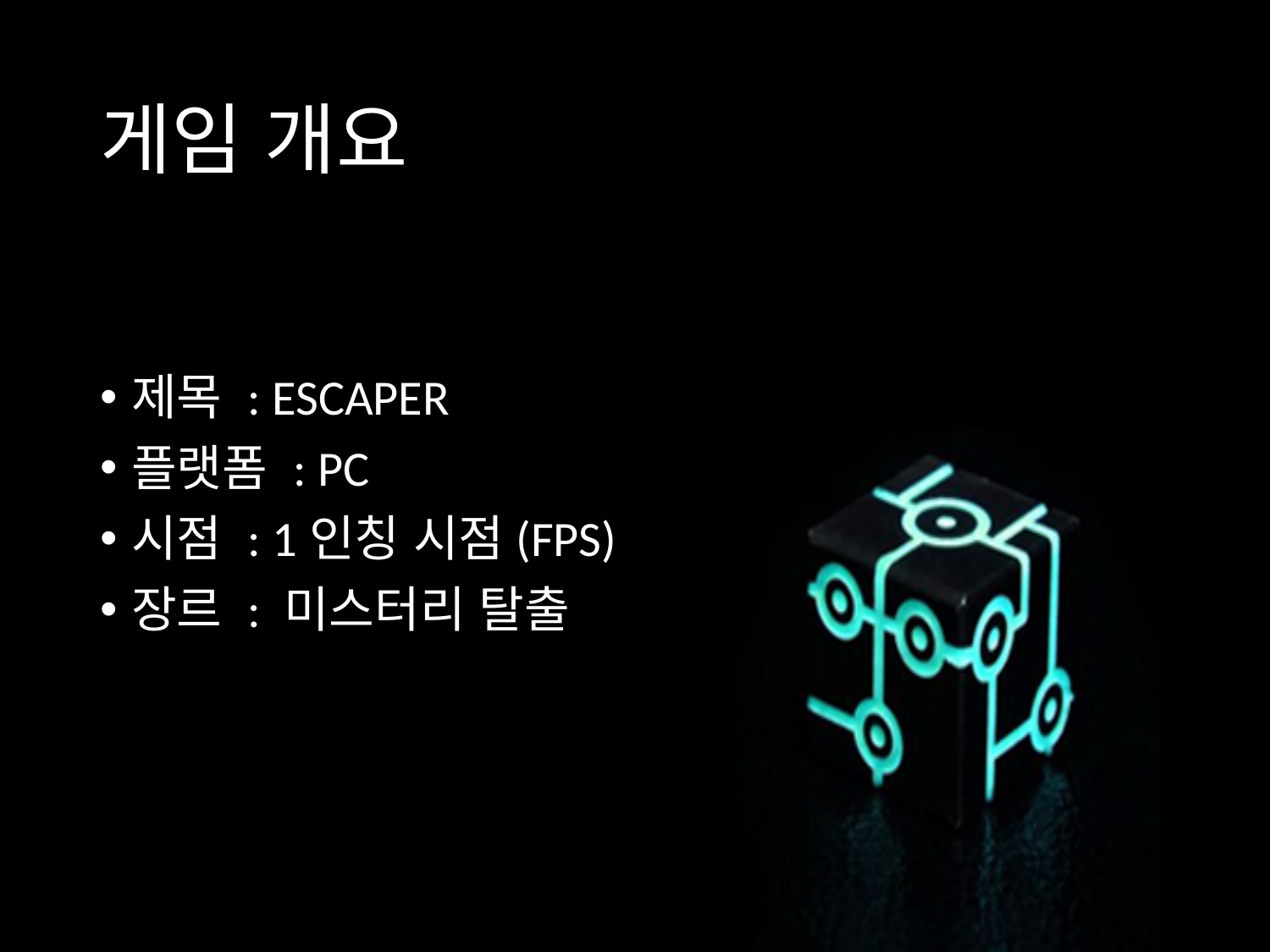

# 게임 개요
제목 : ESCAPER
플랫폼 : PC
시점 : 1인칭 시점(FPS)
장르 : 미스터리 탈출